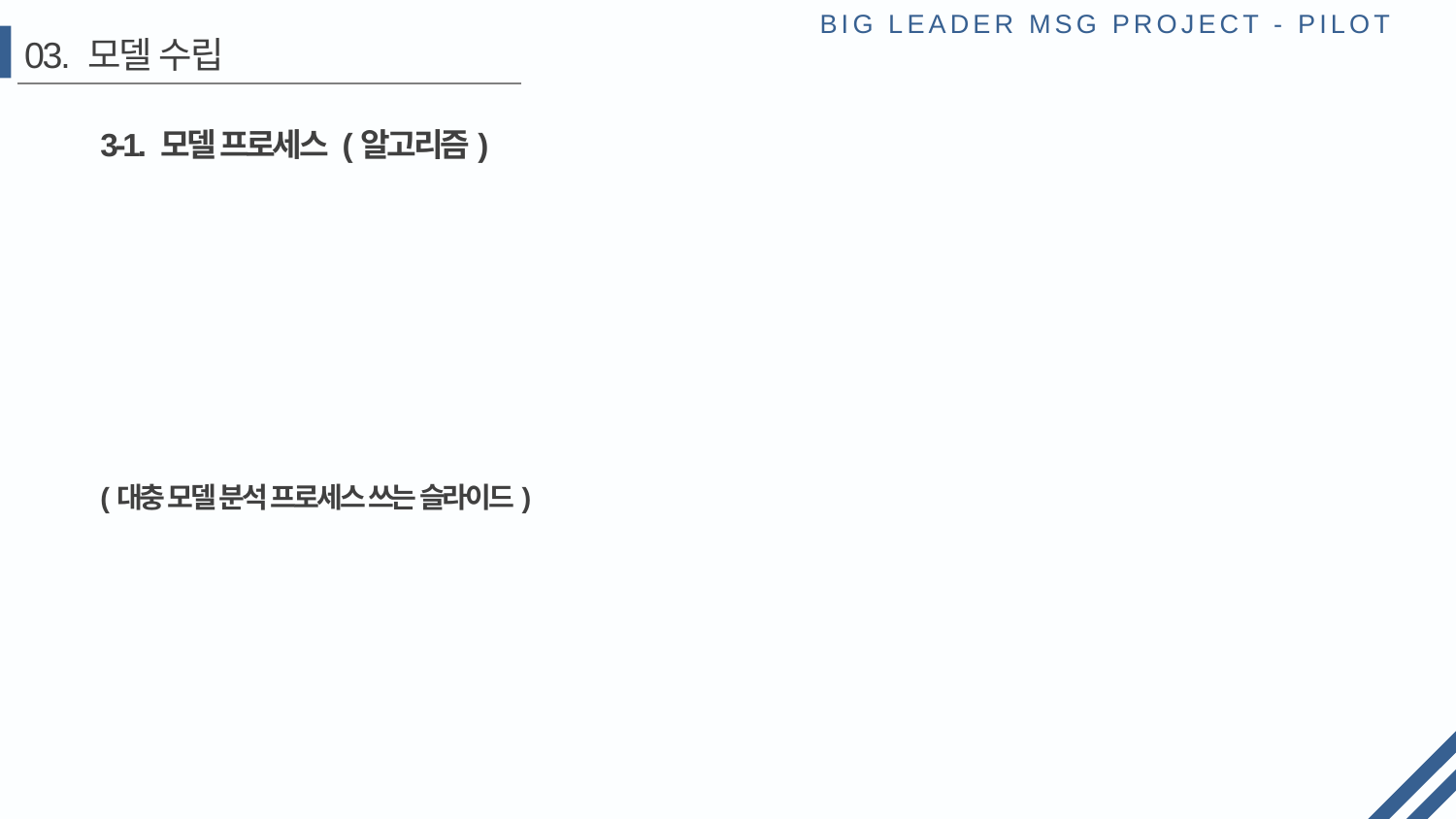

# 03. 모델 수립
3-1. 모델 프로세스 (알고리즘)
(대충 모델 분석 프로세스 쓰는 슬라이드)